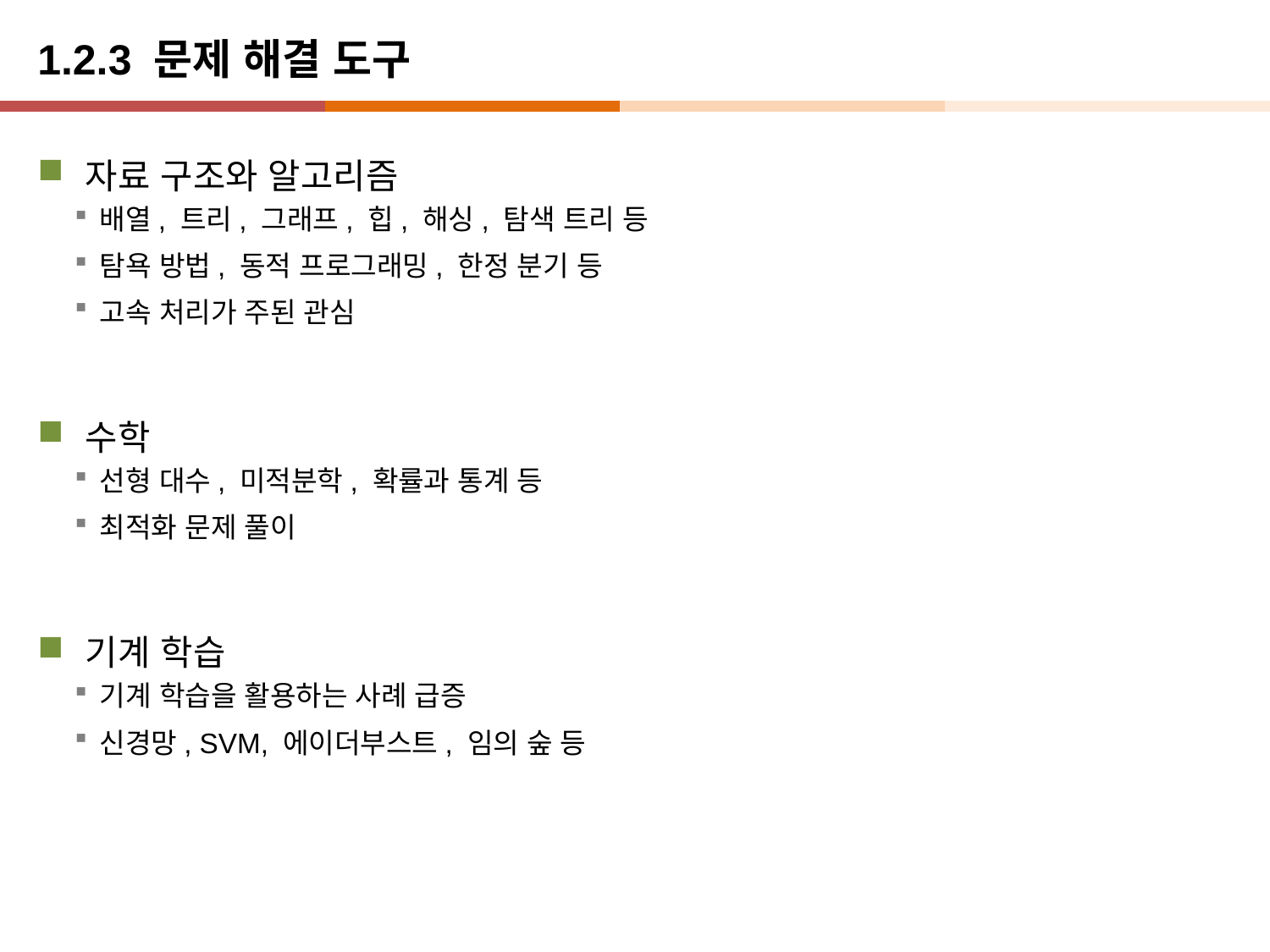

# 1.2.3 문제 해결 도구
자료 구조와 알고리즘
배열, 트리, 그래프, 힙, 해싱, 탐색 트리 등
탐욕 방법, 동적 프로그래밍, 한정 분기 등
고속 처리가 주된 관심

수학
선형 대수, 미적분학, 확률과 통계 등
최적화 문제 풀이

기계 학습
기계 학습을 활용하는 사례 급증
신경망, SVM, 에이더부스트, 임의 숲 등